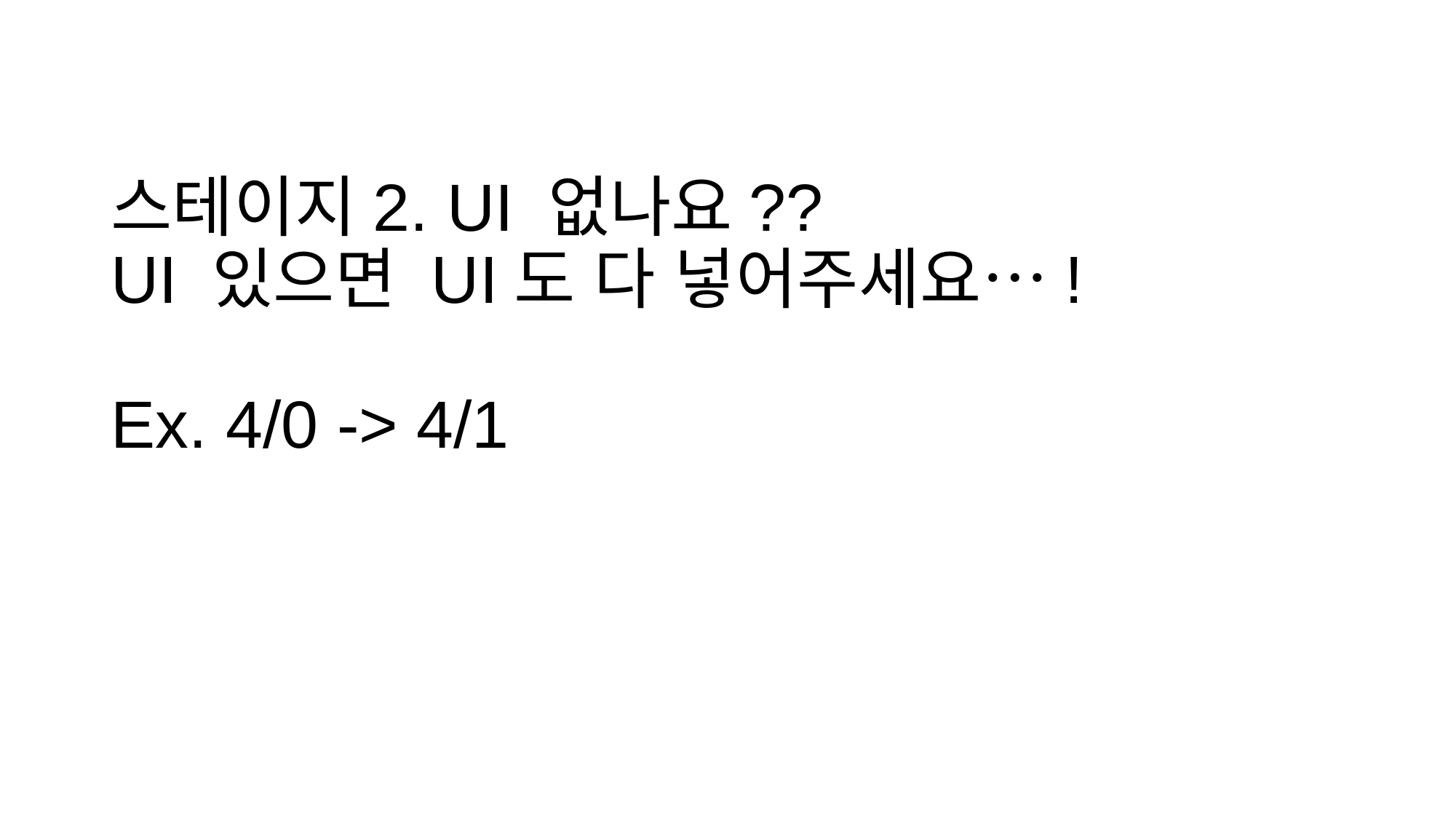

# 스테이지2. UI 없나요?? UI 있으면 UI도 다 넣어주세요…! Ex. 4/0 -> 4/1